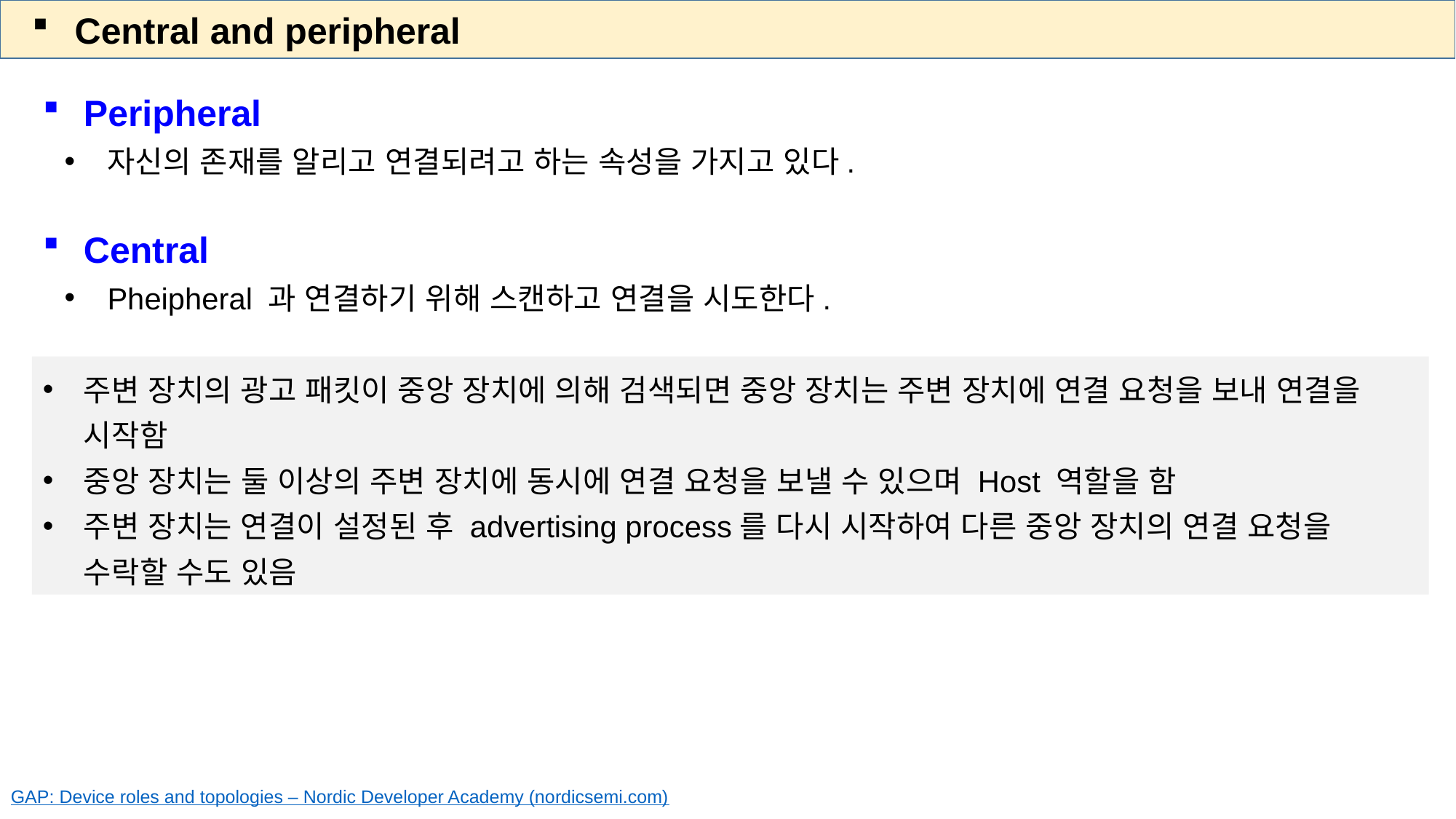

Central and peripheral
Peripheral
자신의 존재를 알리고 연결되려고 하는 속성을 가지고 있다.

Central
Pheipheral 과 연결하기 위해 스캔하고 연결을 시도한다.
주변 장치의 광고 패킷이 중앙 장치에 의해 검색되면 중앙 장치는 주변 장치에 연결 요청을 보내 연결을 시작함
중앙 장치는 둘 이상의 주변 장치에 동시에 연결 요청을 보낼 수 있으며 Host 역할을 함
주변 장치는 연결이 설정된 후 advertising process를 다시 시작하여 다른 중앙 장치의 연결 요청을
수락할 수도 있음
GAP: Device roles and topologies – Nordic Developer Academy (nordicsemi.com)